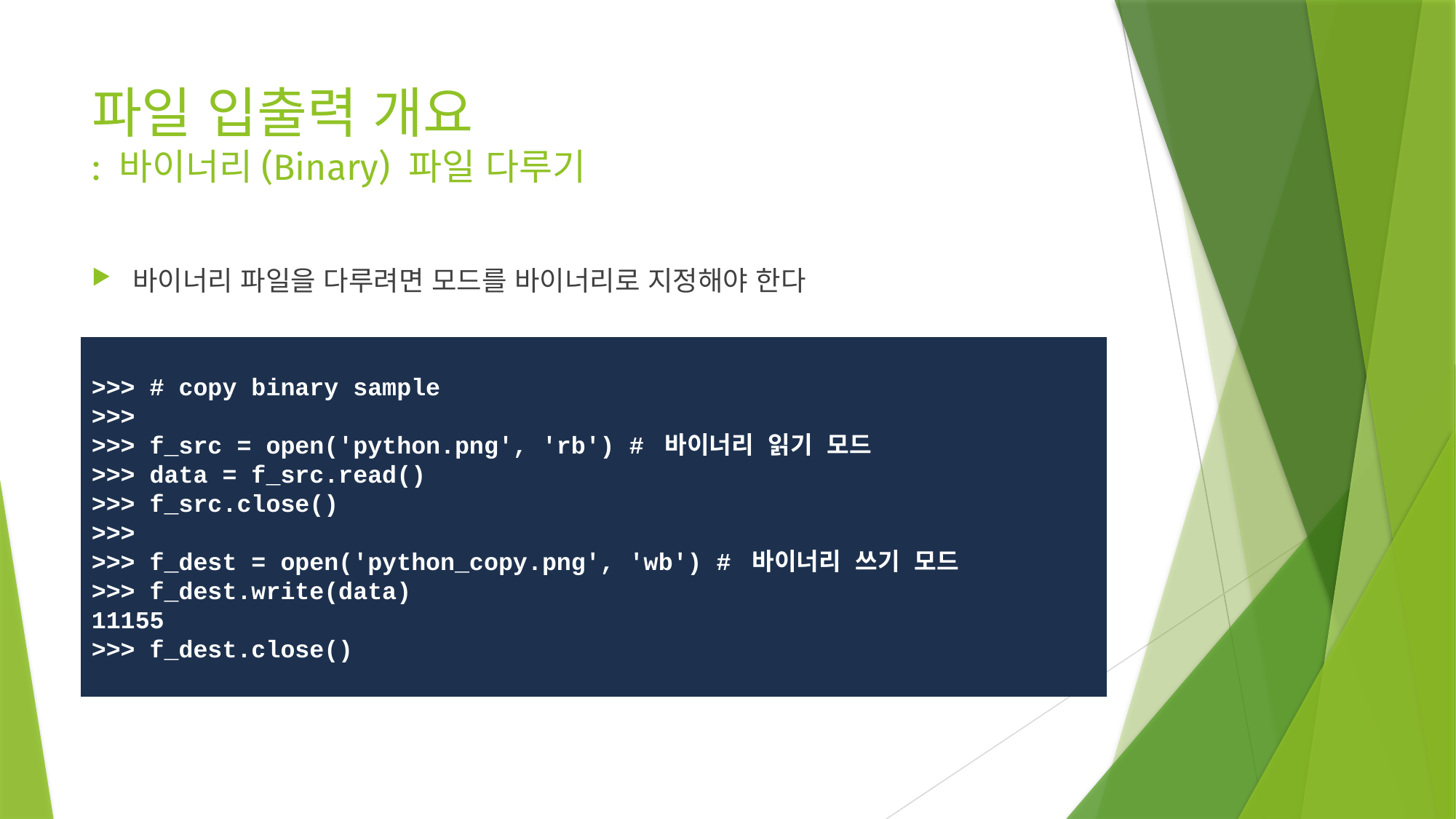

# 파일 입출력 개요 : 바이너리(Binary) 파일 다루기
바이너리 파일을 다루려면 모드를 바이너리로 지정해야 한다

>>> # copy binary sample
>>>
>>> f_src = open('python.png', 'rb') # 바이너리 읽기 모드
>>> data = f_src.read()
>>> f_src.close()
>>>
>>> f_dest = open('python_copy.png', 'wb') # 바이너리 쓰기 모드
>>> f_dest.write(data)
11155
>>> f_dest.close()